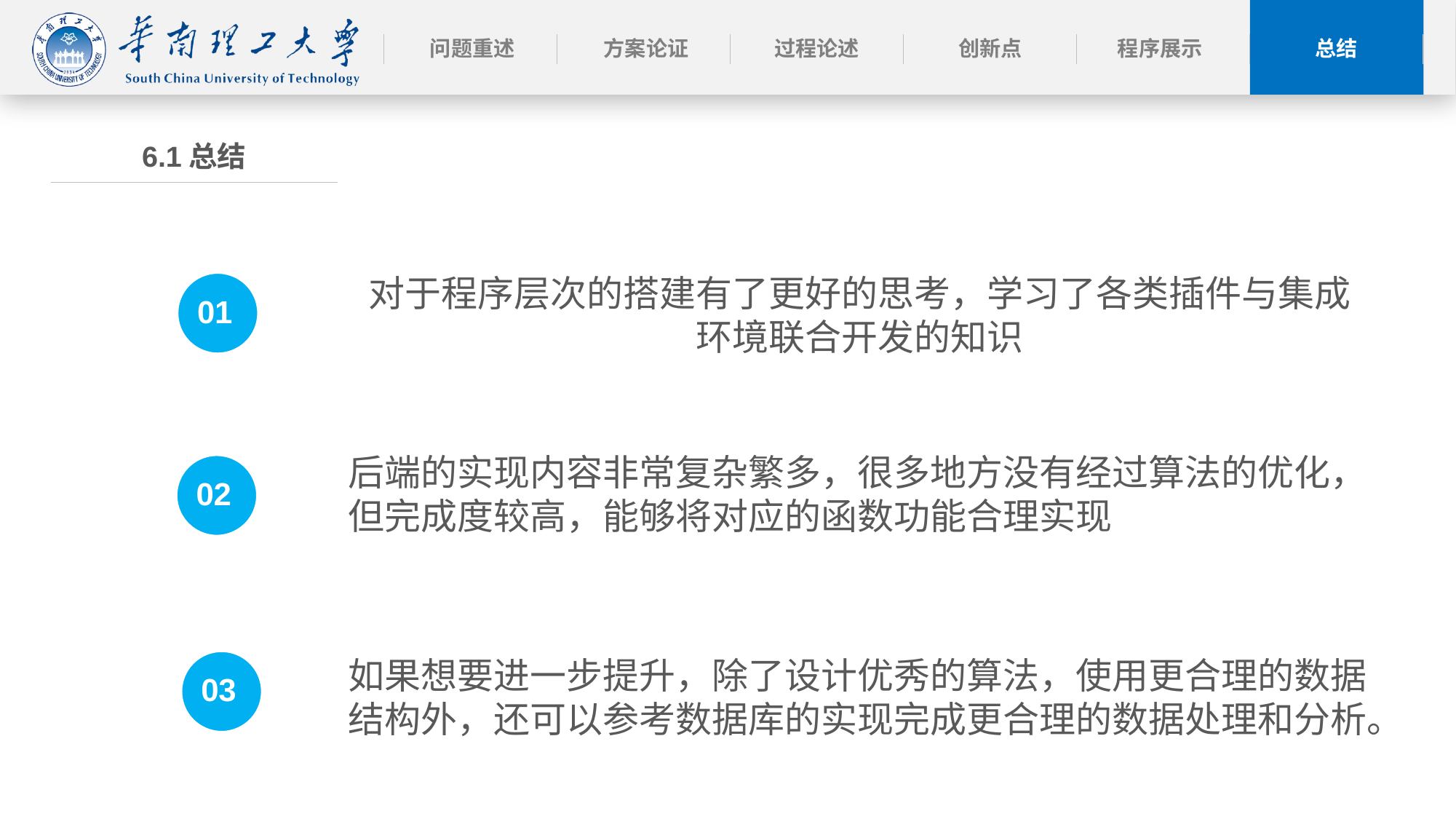

6.1总结
对于程序层次的搭建有了更好的思考，学习了各类插件与集成环境联合开发的知识

01
后端的实现内容非常复杂繁多，很多地方没有经过算法的优化，但完成度较高，能够将对应的函数功能合理实现

02
如果想要进一步提升，除了设计优秀的算法，使用更合理的数据结构外，还可以参考数据库的实现完成更合理的数据处理和分析。

03